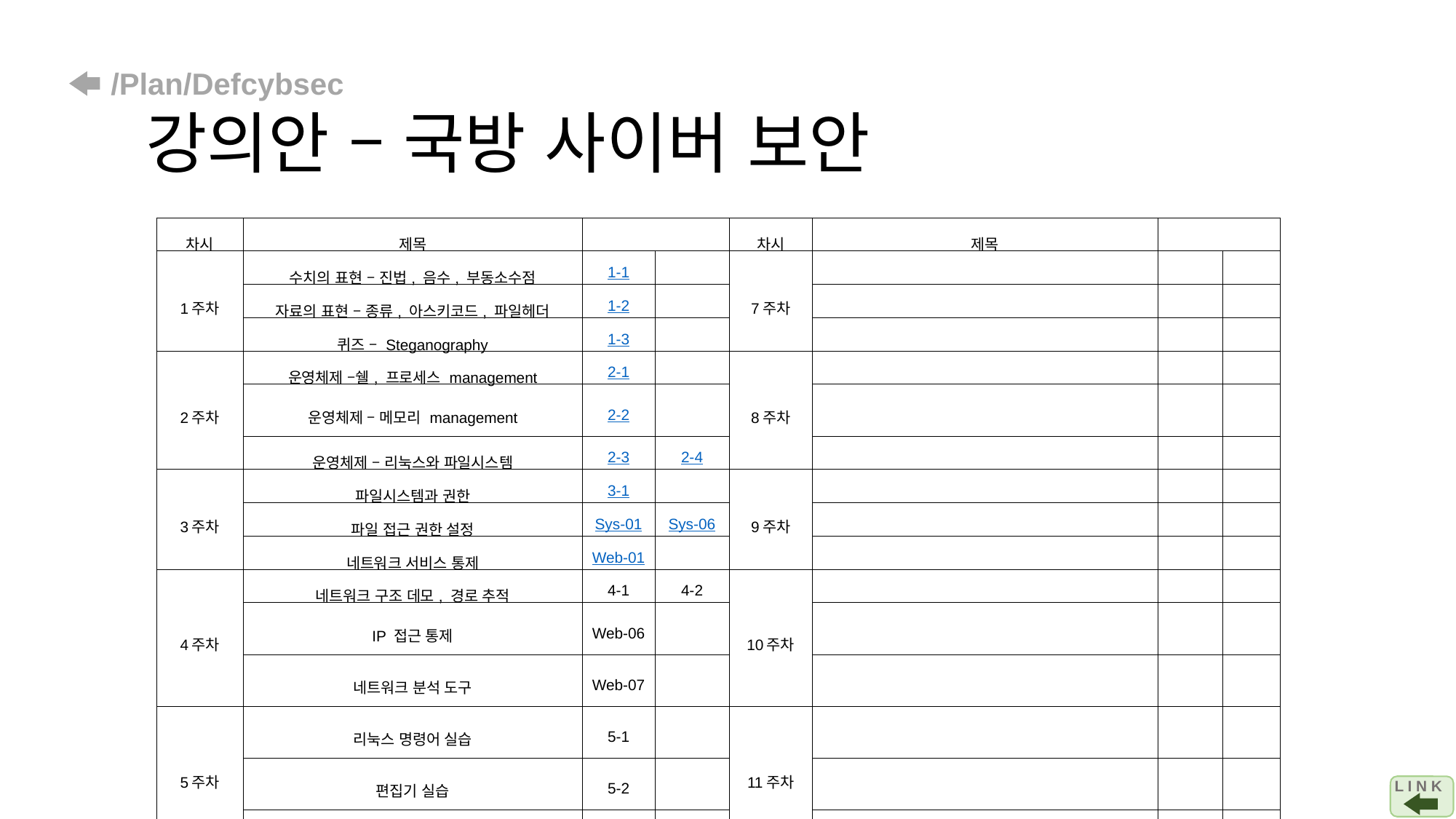

# /Plan/Defcybsec 강의안 – 국방 사이버 보안

| 차시 | 제목 |  |  | 차시 | 제목 |  |  |
| --- | --- | --- | --- | --- | --- | --- | --- |
| 1주차 | 수치의 표현 – 진법, 음수, 부동소수점 | 1-1 |  | 7주차 |  |  |  |
|  | 자료의 표현 – 종류, 아스키코드, 파일헤더 | 1-2 |  |  |  |  |  |
|  | 퀴즈 – Steganography | 1-3 |  |  |  |  |  |
| 2주차 | 운영체제 –쉘, 프로세스 management | 2-1 |  | 8주차 |  |  |  |
|  | 운영체제 – 메모리 management | 2-2 |  |  |  |  |  |
|  | 운영체제 – 리눅스와 파일시스템 | 2-3 | 2-4 |  |  |  |  |
| 3주차 | 파일시스템과 권한 | 3-1 |  | 9주차 |  |  |  |
|  | 파일 접근 권한 설정 | Sys-01 | Sys-06 |  |  |  |  |
|  | 네트워크 서비스 통제 | Web-01 |  |  |  |  |  |
| 4주차 | 네트워크 구조 데모, 경로 추적 | 4-1 | 4-2 | 10주차 |  |  |  |
|  | IP 접근 통제 | Web-06 |  |  |  |  |  |
|  | 네트워크 분석 도구 | Web-07 |  |  |  |  |  |
| 5주차 | 리눅스 명령어 실습 | 5-1 |  | 11주차 |  |  |  |
|  | 편집기 실습 | 5-2 |  |  |  |  |  |
|  | 시스템 로그 점검 | Sys-02 |  |  |  |  |  |
| 6주차 | 리눅스 명령어 심화 실습 | 6-1 |  | 12주차 |  |  |  |
|  | 7.7 DDOS 분석 - 분석도구 | 6-2 |  |  |  |  |  |
|  | 7.7 DDOS 분석 – 명령어 사용 심화분석 | 6-3 |  |  |  |  |  |
L I N K